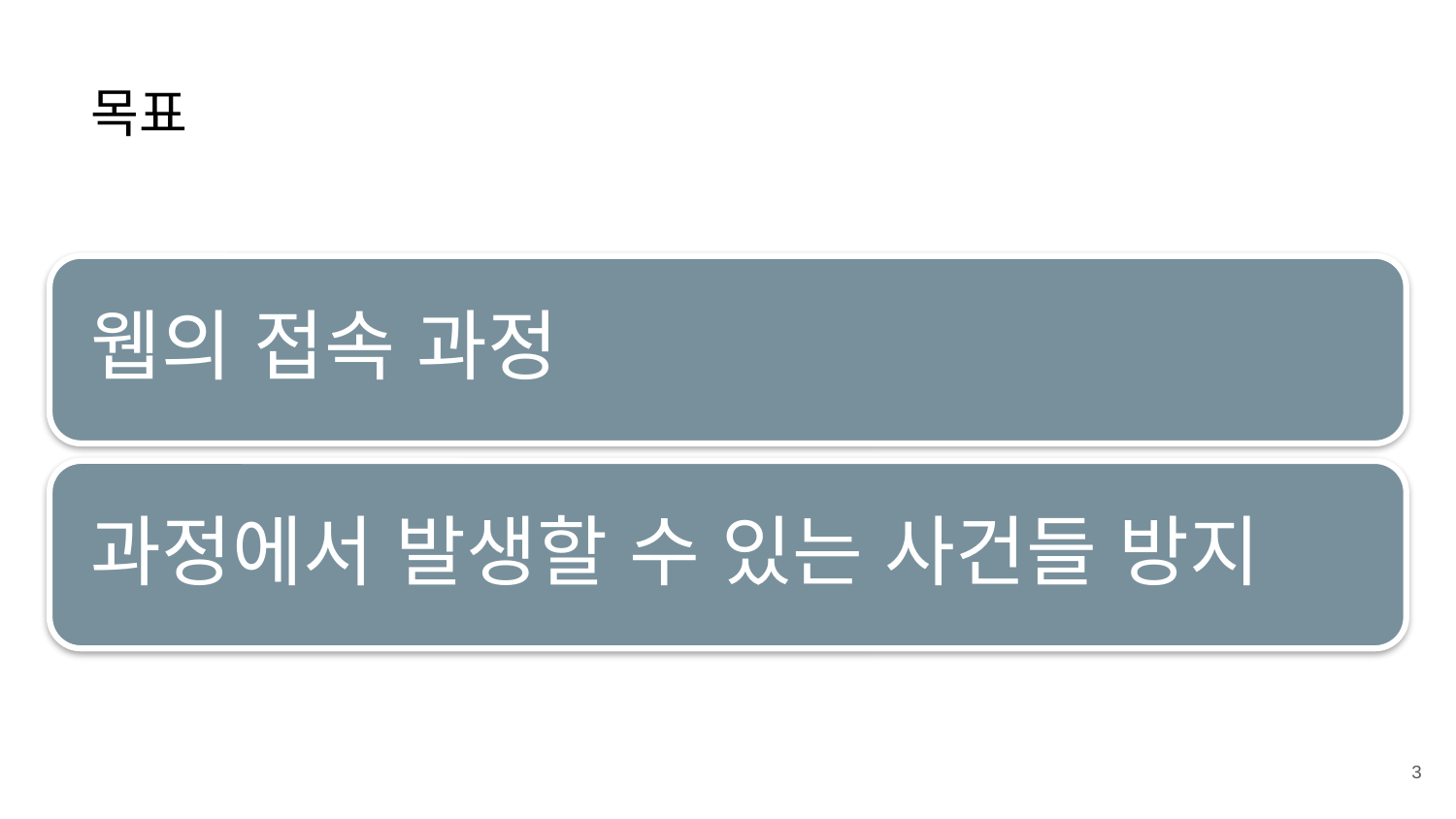

# 목표
웹의 접속 과정
과정에서 발생할 수 있는 사건들 방지
3